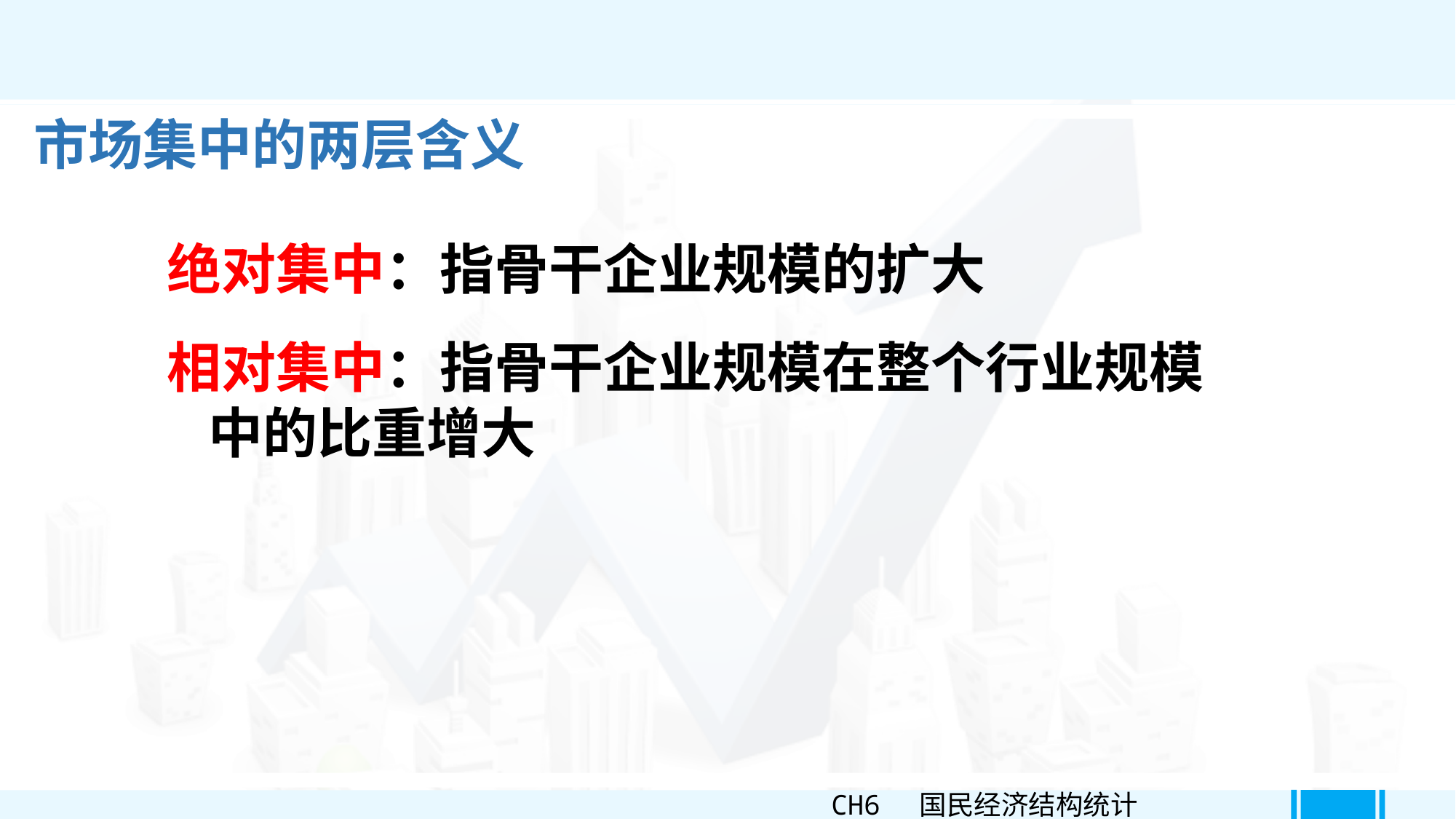

市场集中的两层含义
绝对集中：指骨干企业规模的扩大
相对集中：指骨干企业规模在整个行业规模中的比重增大
CH6  国民经济结构统计
17